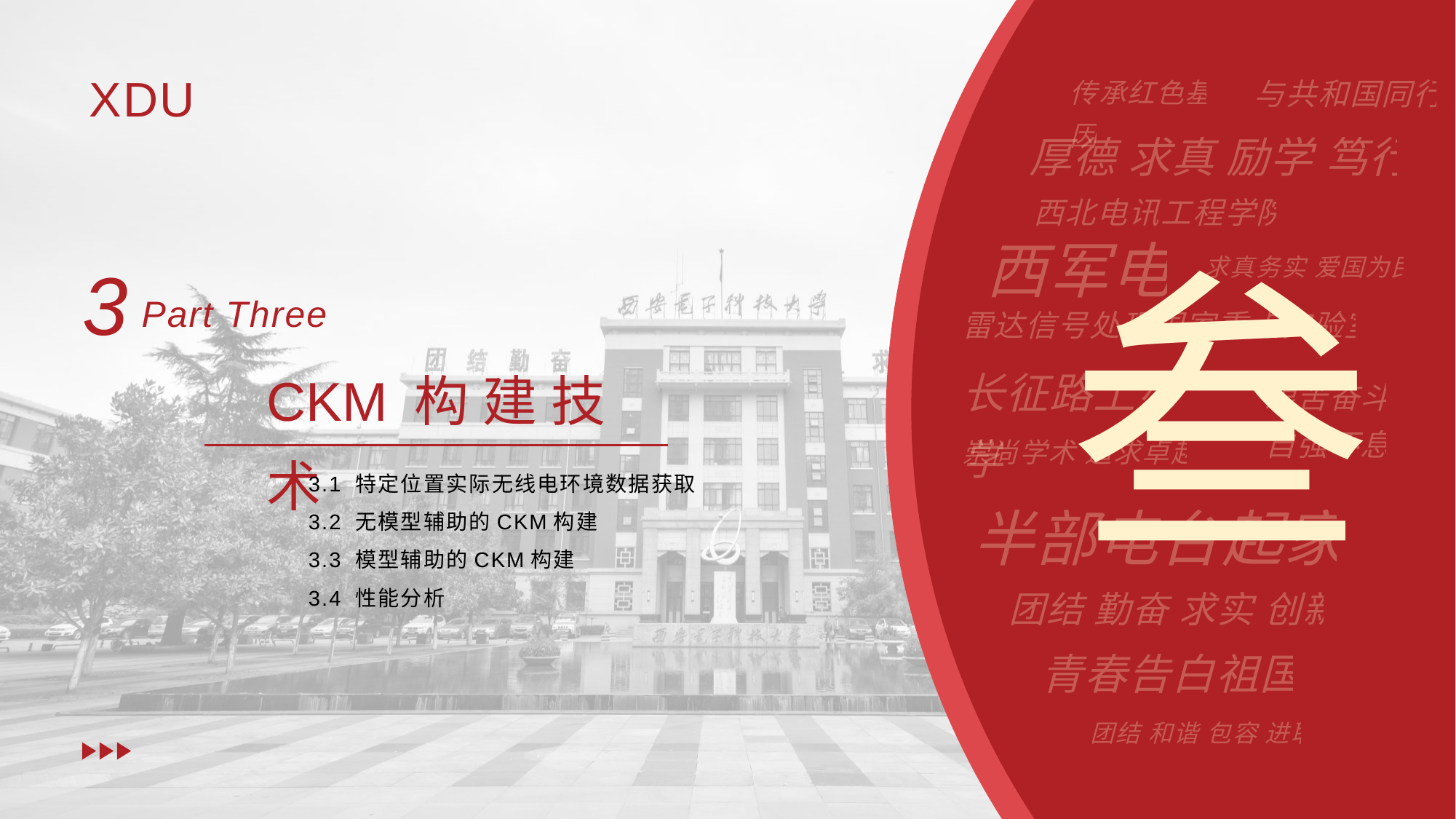

3
Part Three
CKM构建技术

叁
3.1 特定位置实际无线电环境数据获取
3.2 无模型辅助的CKM构建
3.3 模型辅助的CKM构建
3.4 性能分析